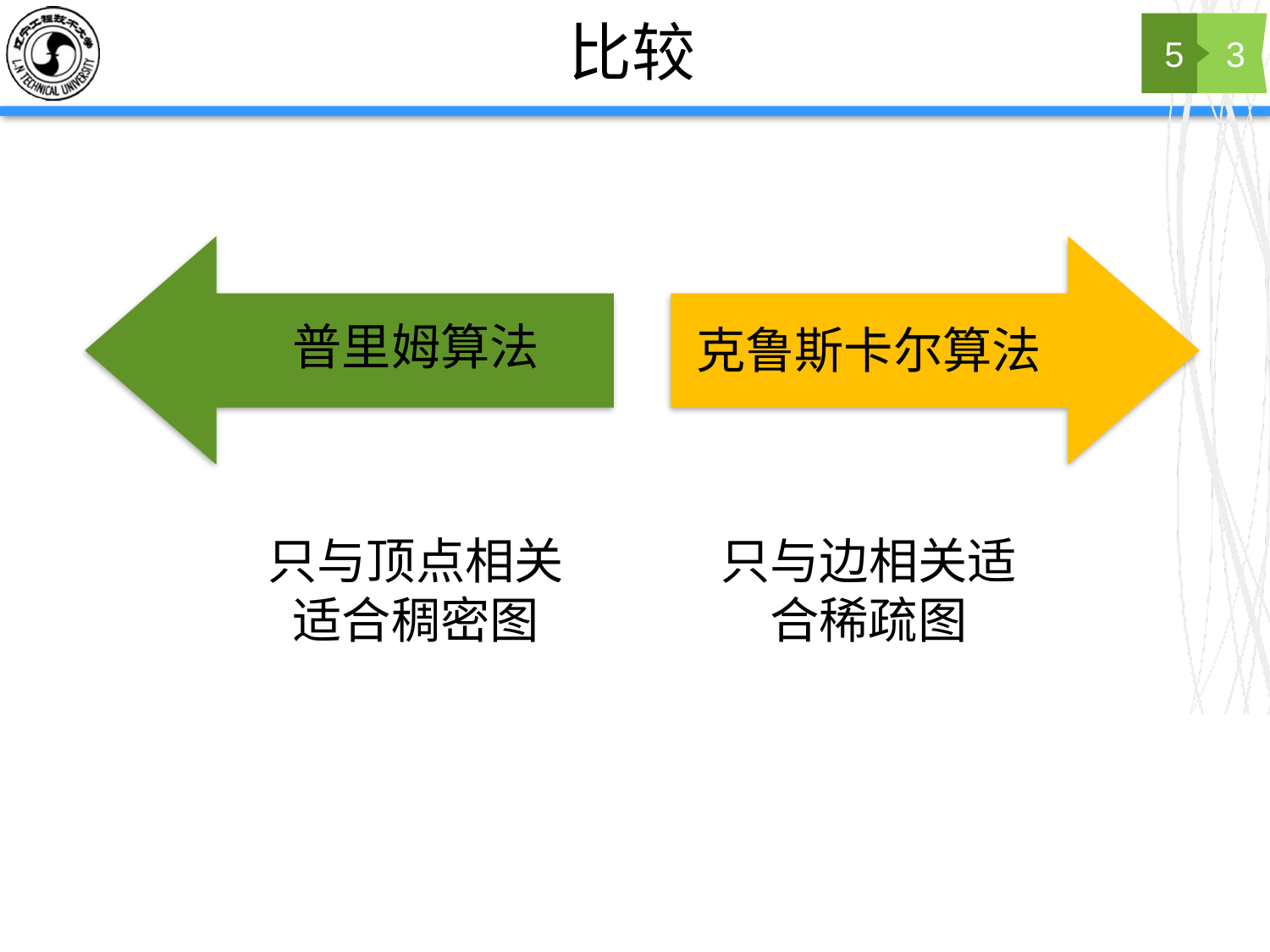

# 比较
5
3

普里姆算法

克鲁斯卡尔算法
只与顶点相关适合稠密图
只与边相关适合稀疏图